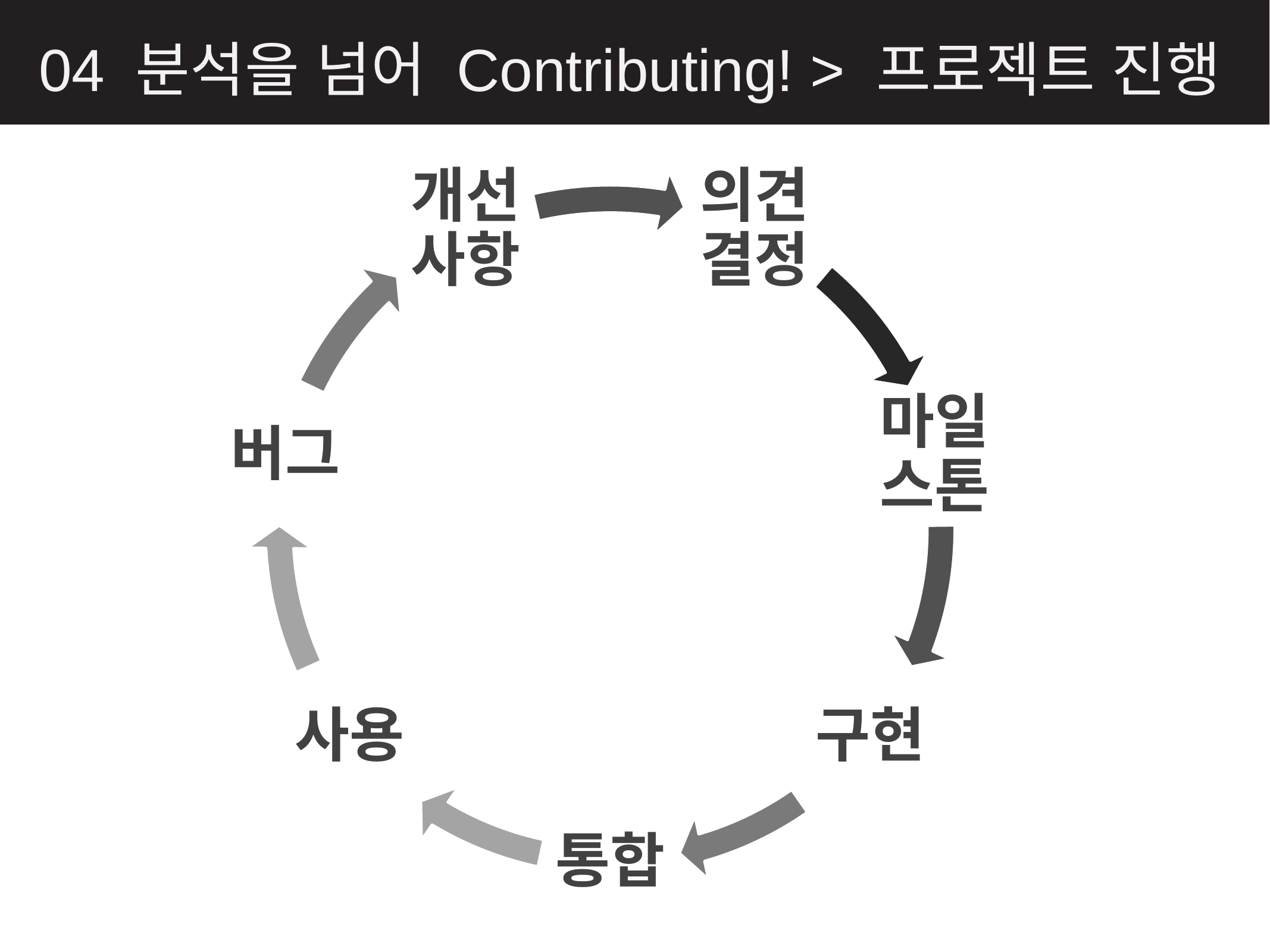

04 분석을 넘어 Contributing! > 프로젝트 진행
의견결정
마일스톤
구현
통합
사용
버그
개선사항